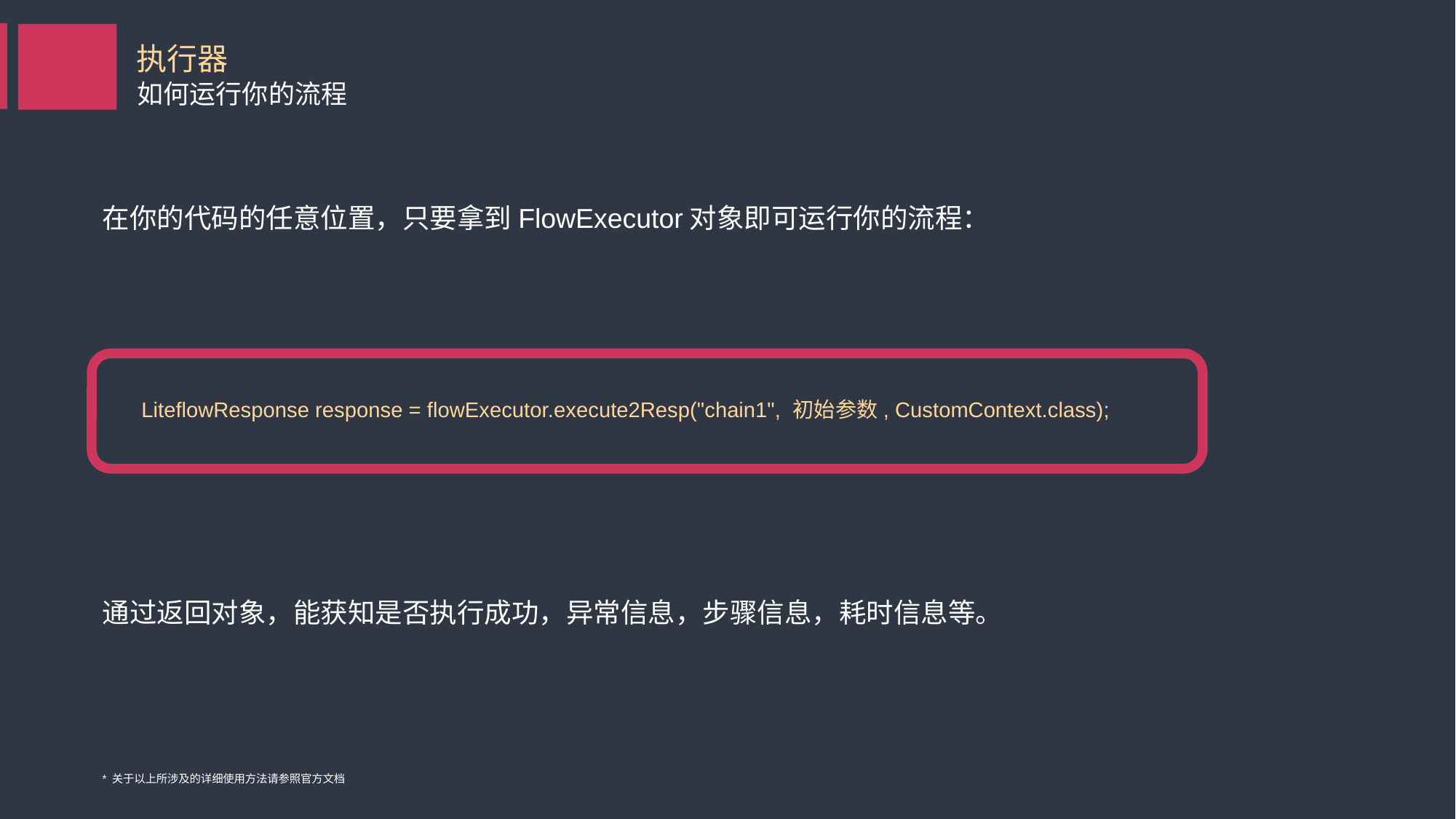

执行器
如何运行你的流程
在你的代码的任意位置，只要拿到FlowExecutor对象即可运行你的流程：

LiteflowResponse response = flowExecutor.execute2Resp("chain1", 初始参数, CustomContext.class);
通过返回对象，能获知是否执行成功，异常信息，步骤信息，耗时信息等。
* 关于以上所涉及的详细使用方法请参照官方文档